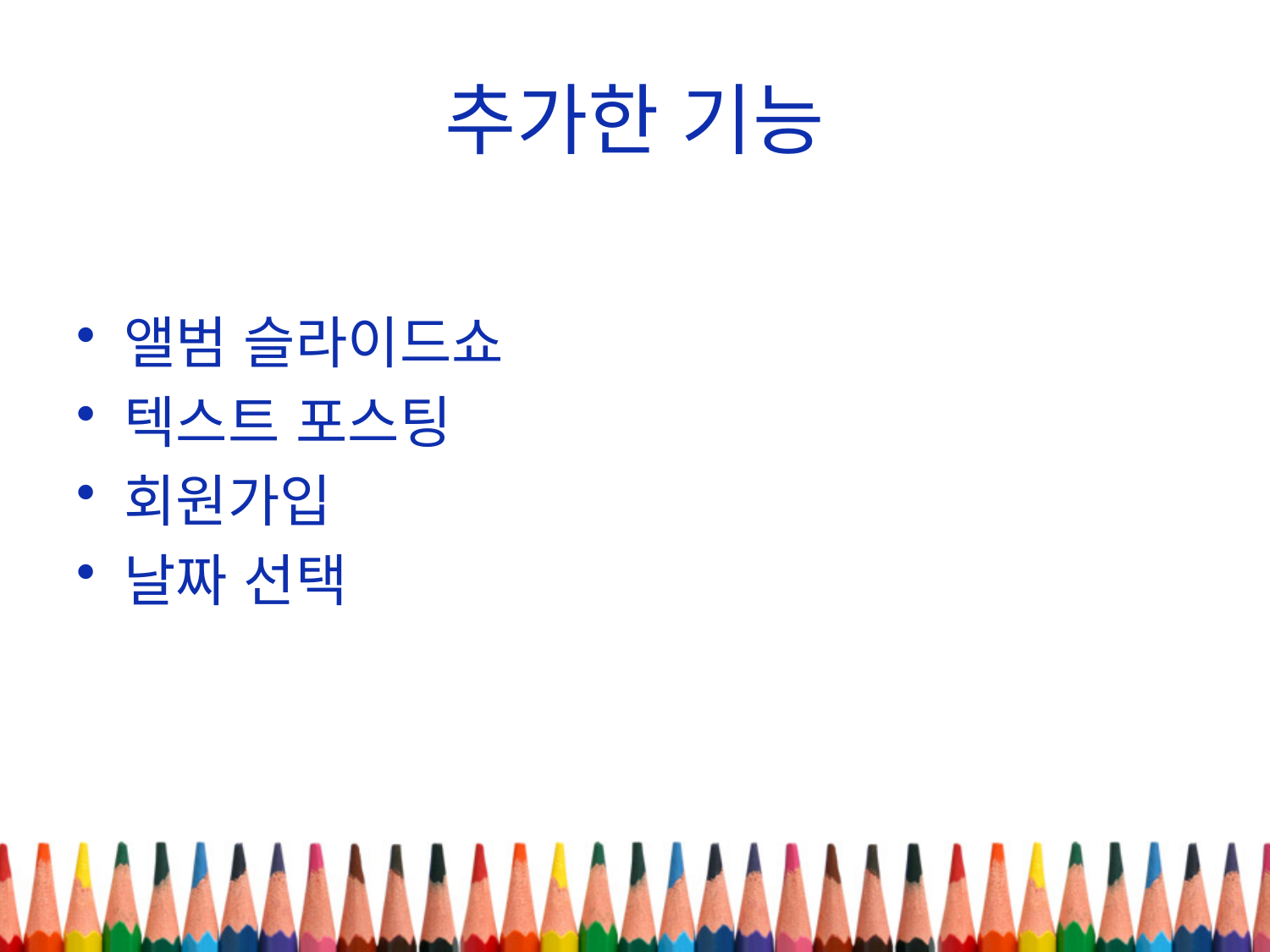

# 추가한 기능

앨범 슬라이드쇼
텍스트 포스팅
회원가입
날짜 선택